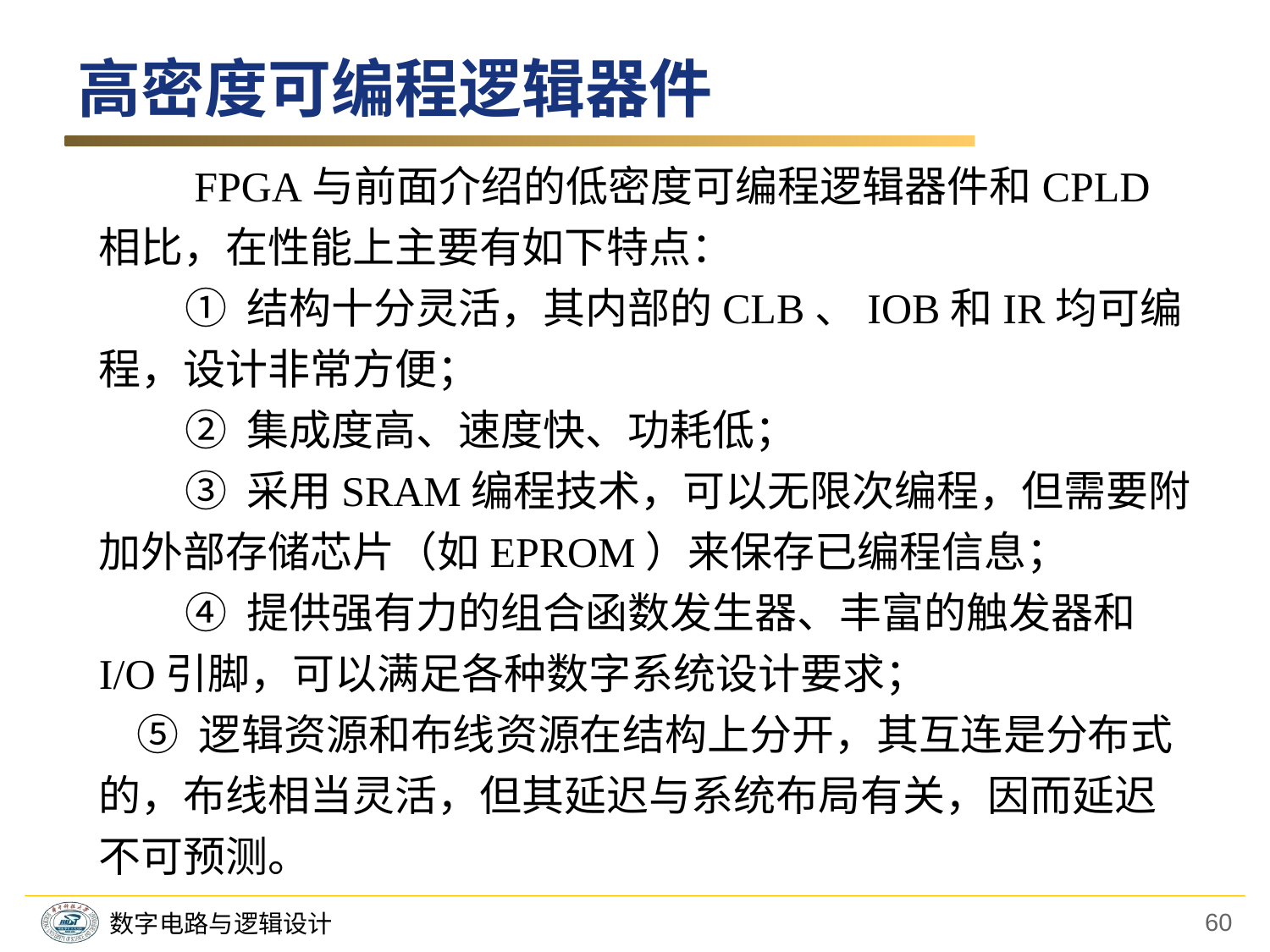

高密度可编程逻辑器件
         FPGA与前面介绍的低密度可编程逻辑器件和CPLD相比，在性能上主要有如下特点：
         ① 结构十分灵活，其内部的CLB、IOB和IR均可编程，设计非常方便；
         ② 集成度高、速度快、功耗低；
         ③ 采用SRAM编程技术，可以无限次编程，但需要附加外部存储芯片（如EPROM）来保存已编程信息；
         ④ 提供强有力的组合函数发生器、丰富的触发器和I/O引脚，可以满足各种数字系统设计要求；
    ⑤ 逻辑资源和布线资源在结构上分开，其互连是分布式的，布线相当灵活，但其延迟与系统布局有关，因而延迟不可预测。
60
数字电路与逻辑设计